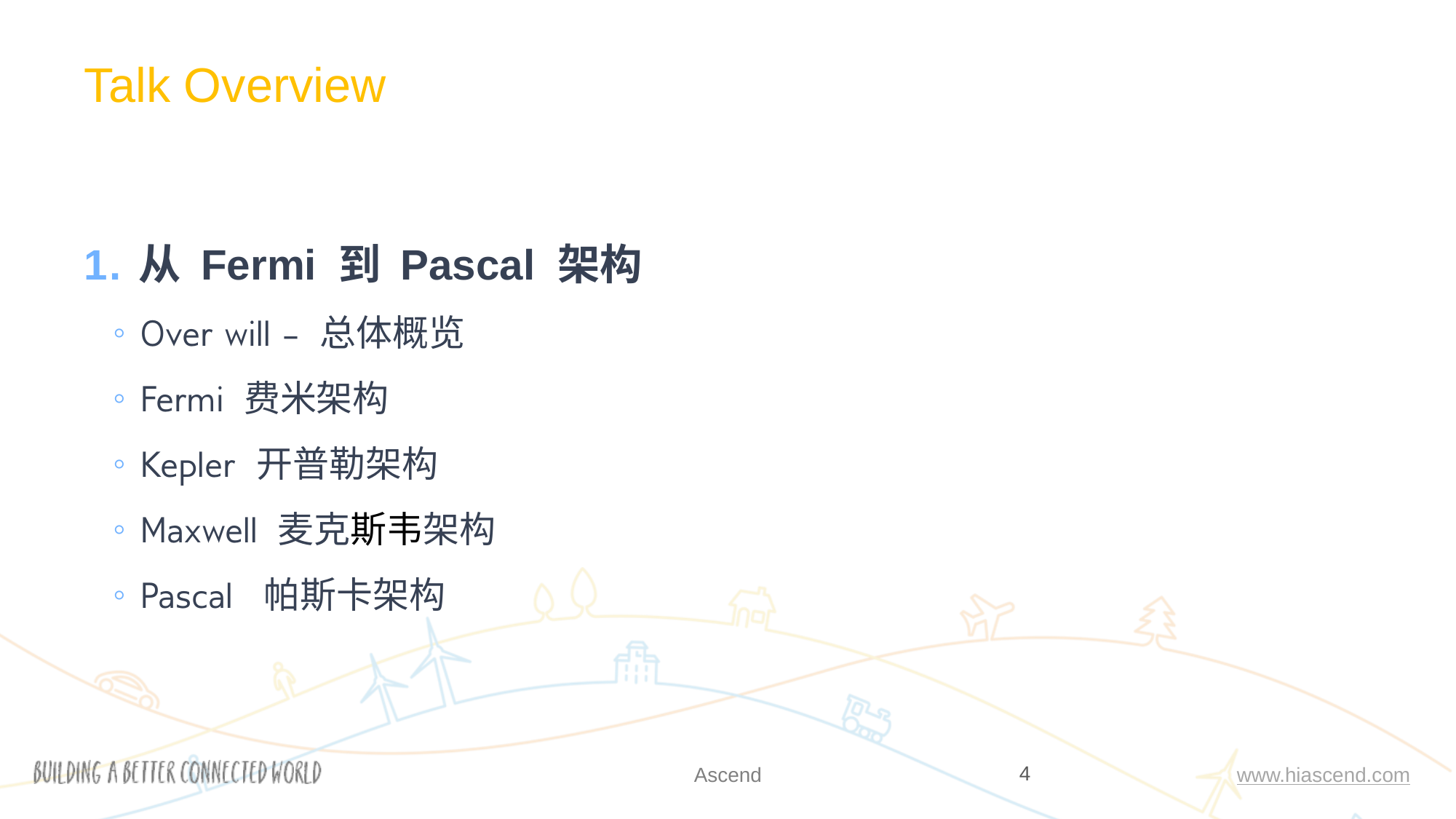

Talk Overview
从 Fermi 到 Pascal 架构
Over will – 总体概览
Fermi 费米架构
Kepler 开普勒架构
Maxwell 麦克斯韦架构
Pascal  帕斯卡架构